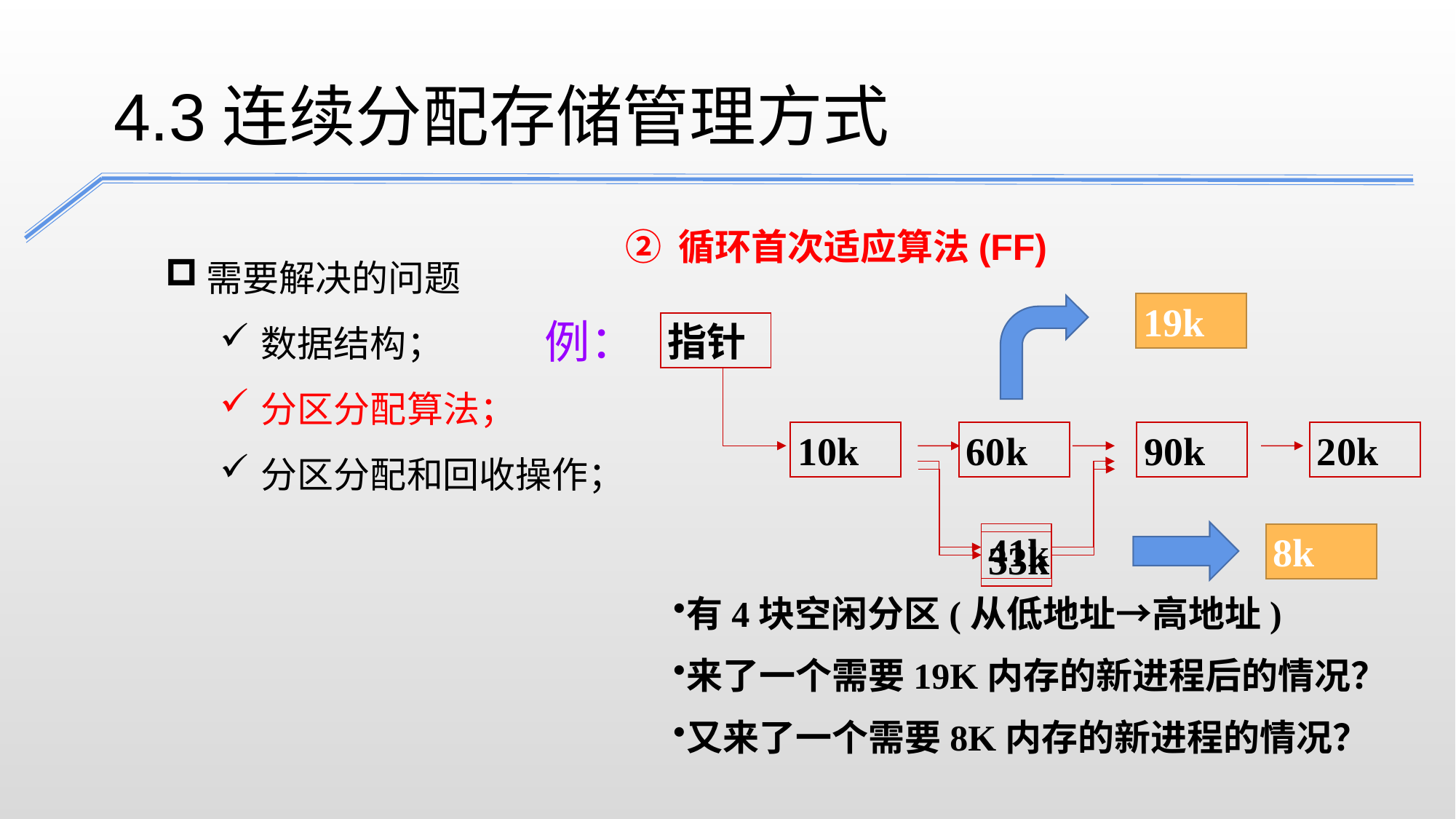

4.3连续分配存储管理方式

② 循环首次适应算法(FF)

需要解决的问题
数据结构；
分区分配算法；
分区分配和回收操作；

19k

例：
指针

10k
60k

90k
20k

41k

33k

8k
有4块空闲分区(从低地址→高地址)
来了一个需要19K内存的新进程后的情况？
又来了一个需要8K内存的新进程的情况？